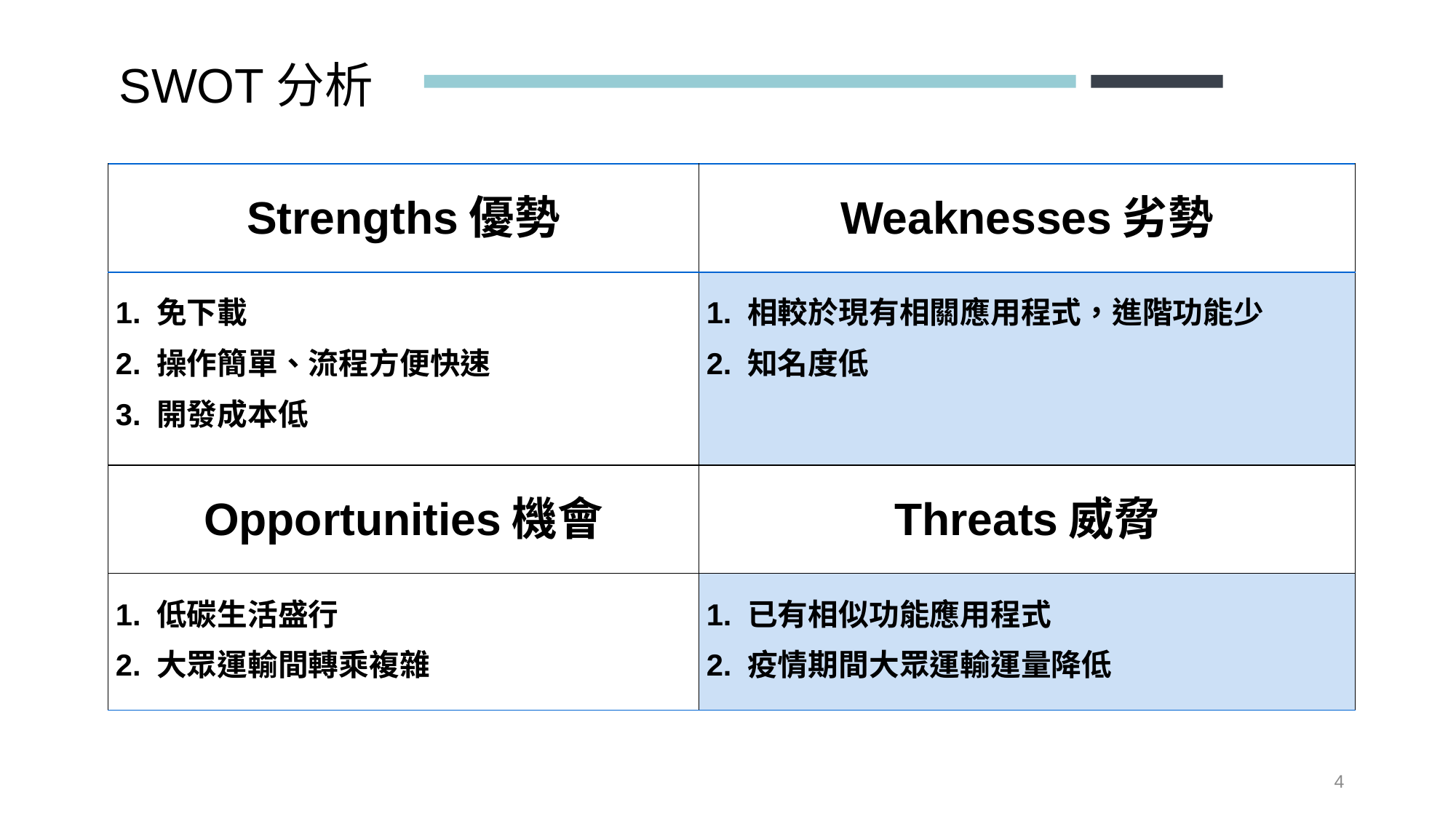

SWOT分析
| Strengths優勢 | Weaknesses劣勢 |
| --- | --- |
| 免下載 操作簡單、流程方便快速 開發成本低 | 相較於現有相關應用程式，進階功能少 知名度低 |
| Opportunities機會 | Threats威脅 |
| 低碳生活盛行 大眾運輸間轉乘複雜 | 已有相似功能應用程式 疫情期間大眾運輸運量降低 |
4